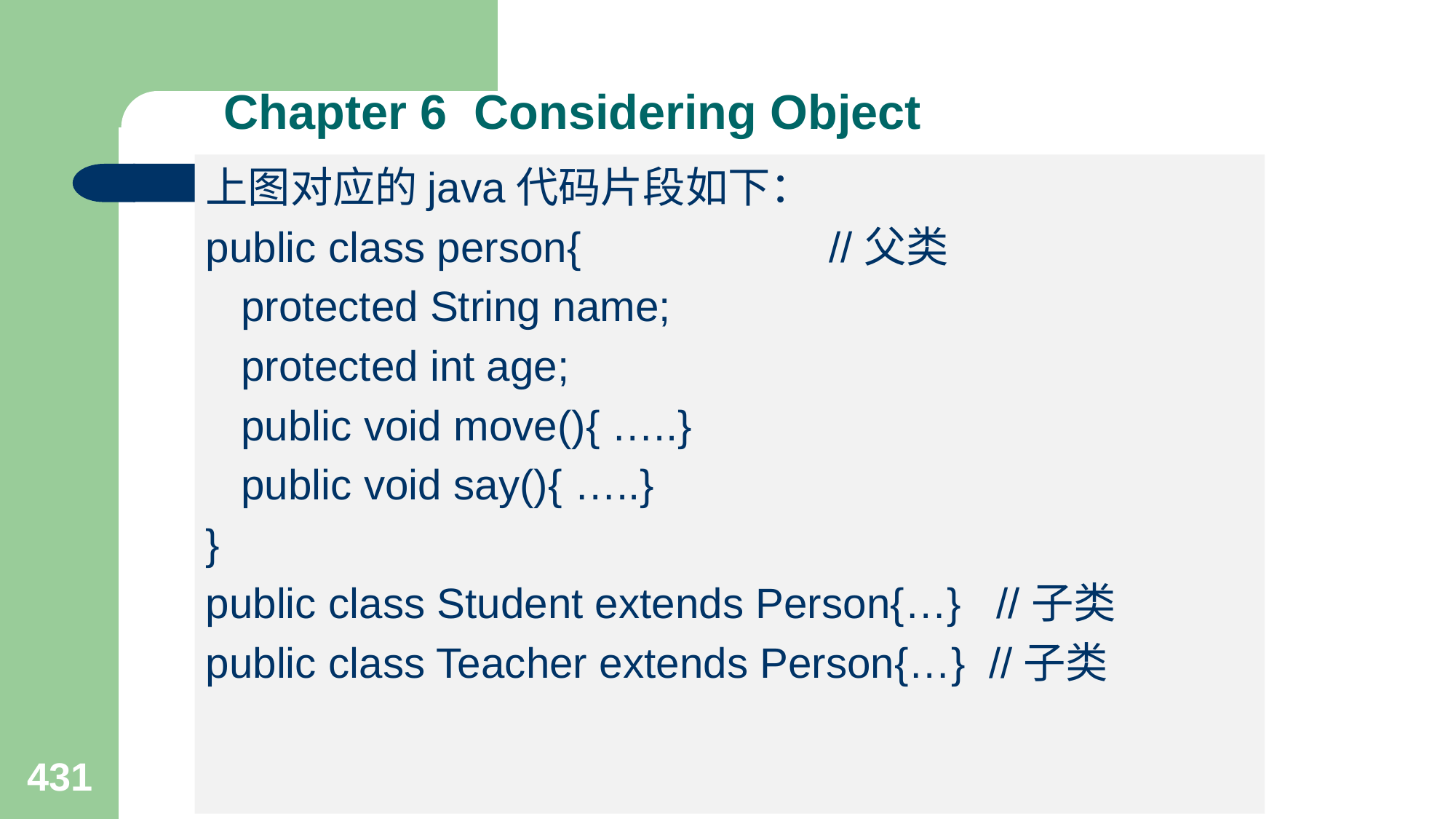

# Chapter 6  Considering Object
上图对应的java代码片段如下：
public class person{                     //父类
   protected String name;
   protected int age;
   public void move(){ …..}
   public void say(){ …..}
}
public class Student extends Person{…}   //子类
public class Teacher extends Person{…}  //子类
431